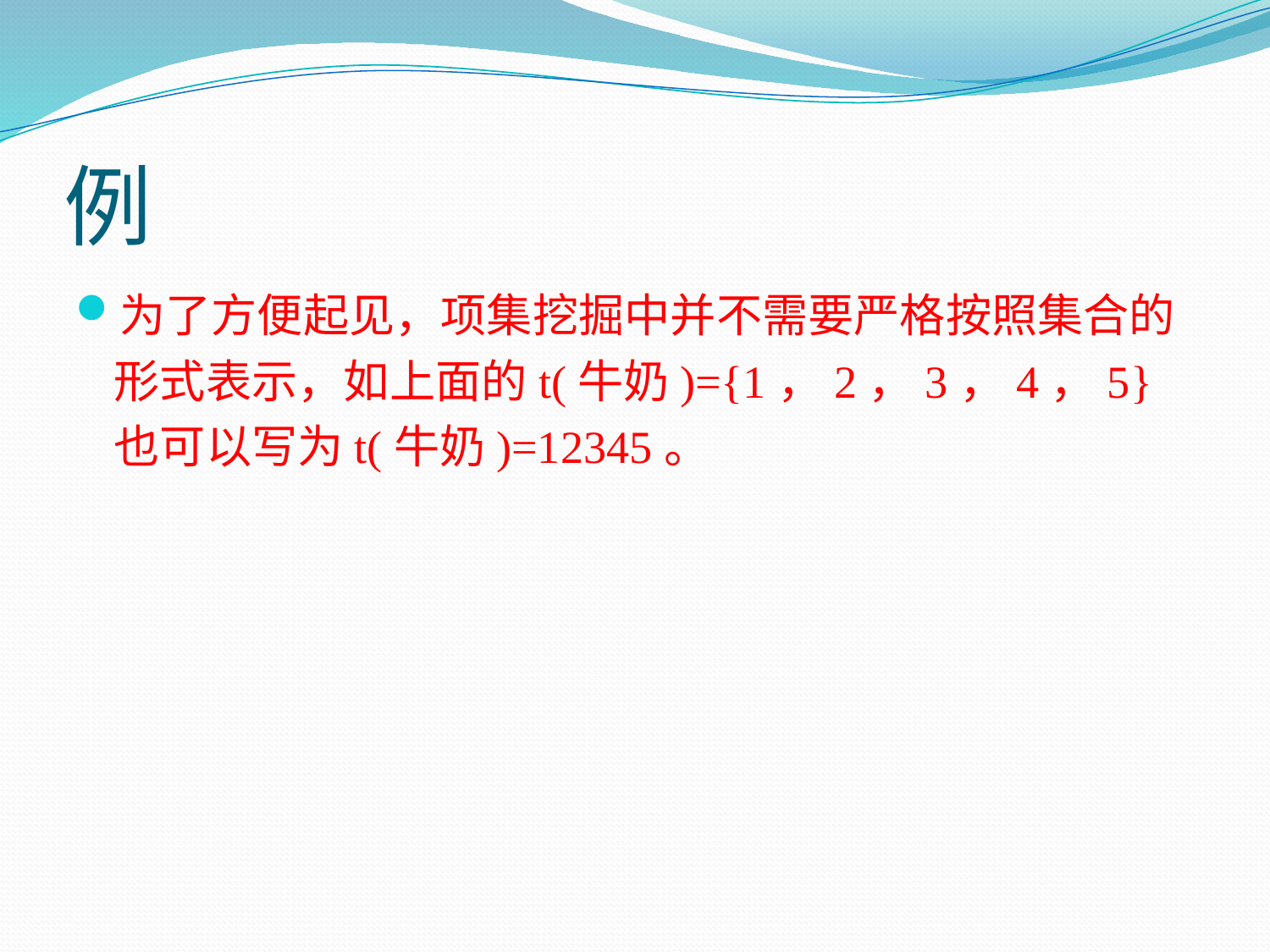

# 例
为了方便起见，项集挖掘中并不需要严格按照集合的形式表示，如上面的t(牛奶)={1，2，3，4，5}也可以写为t(牛奶)=12345。